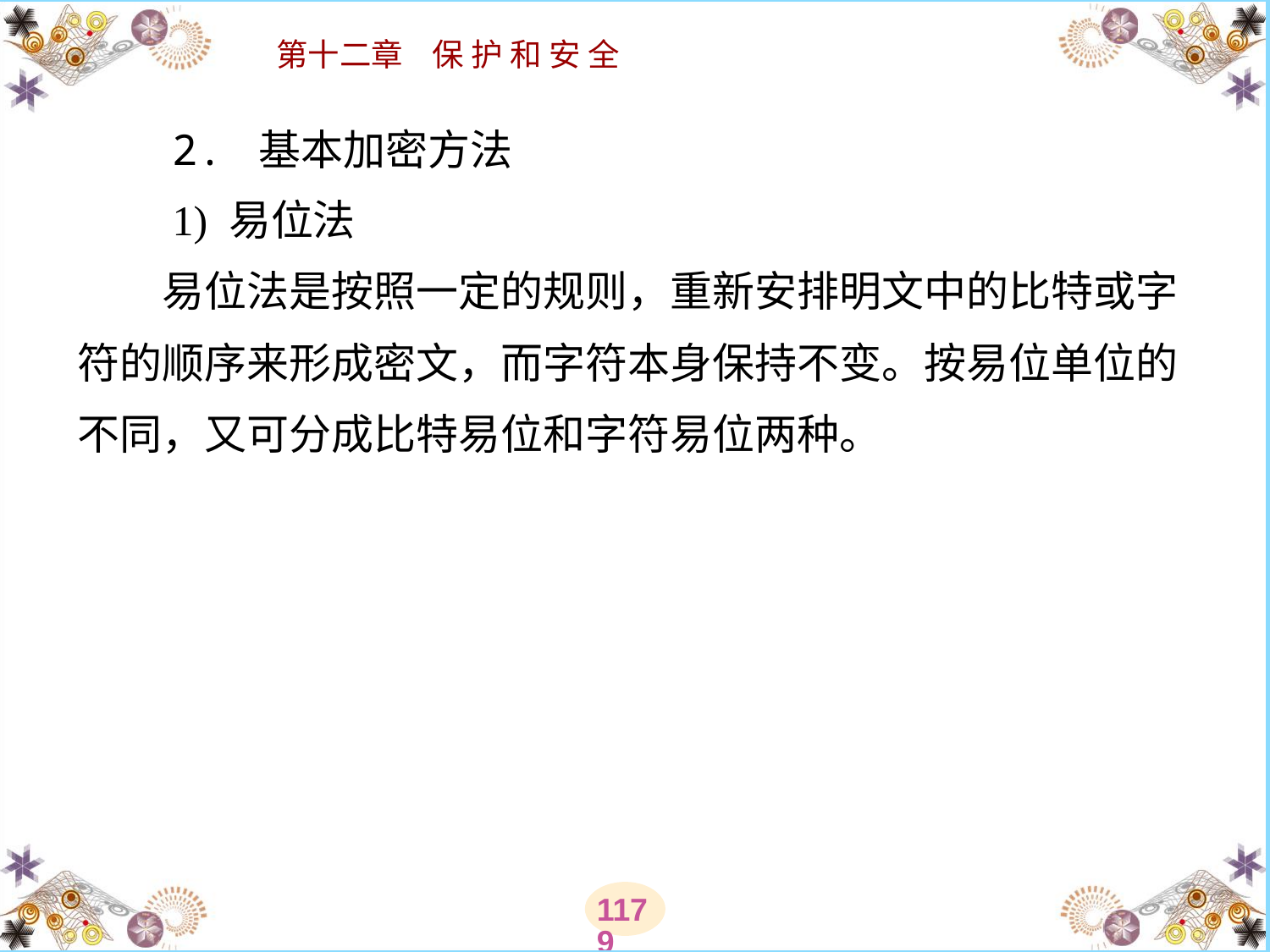

# 2. 基本加密方法 　　1) 易位法 　　易位法是按照一定的规则，重新安排明文中的比特或字符的顺序来形成密文，而字符本身保持不变。按易位单位的不同，又可分成比特易位和字符易位两种。